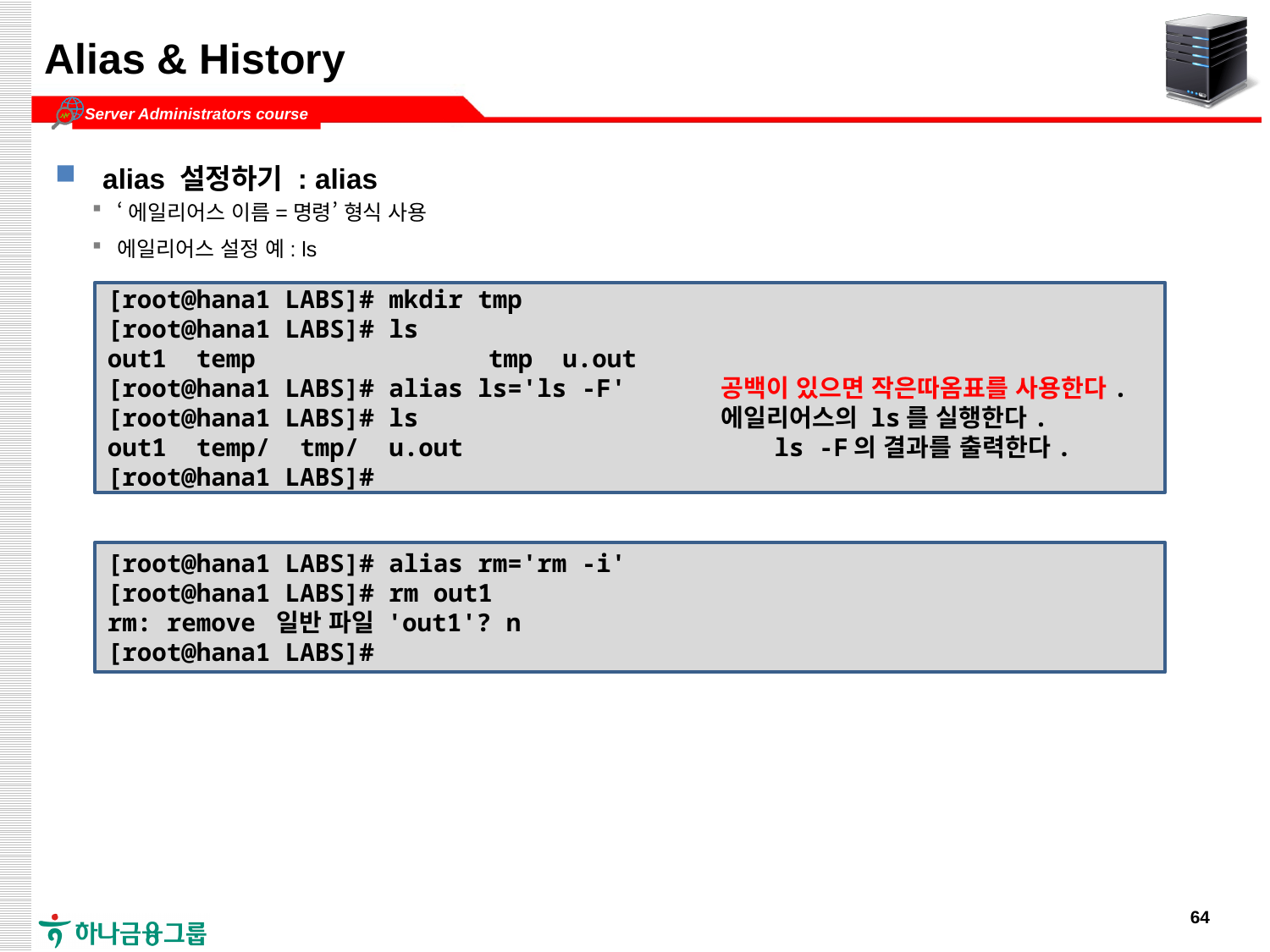

# Alias & History
alias 설정하기 : alias
‘에일리어스 이름=명령’ 형식 사용
에일리어스 설정 예: ls

에일리어스 설정 예: rm
[root@hana1 LABS]# mkdir tmp
[root@hana1 LABS]# ls
out1  temp		tmp  u.out
[root@hana1 LABS]# alias ls='ls -F'      공백이 있으면 작은따옴표를 사용한다.
[root@hana1 LABS]# ls                    에일리어스의 ls를 실행한다.
out1  temp/  tmp/  u.out                     ls -F의 결과를 출력한다.
[root@hana1 LABS]#
[root@hana1 LABS]# alias rm='rm -i'
[root@hana1 LABS]# rm out1
rm: remove 일반 파일 'out1'? n
[root@hana1 LABS]#